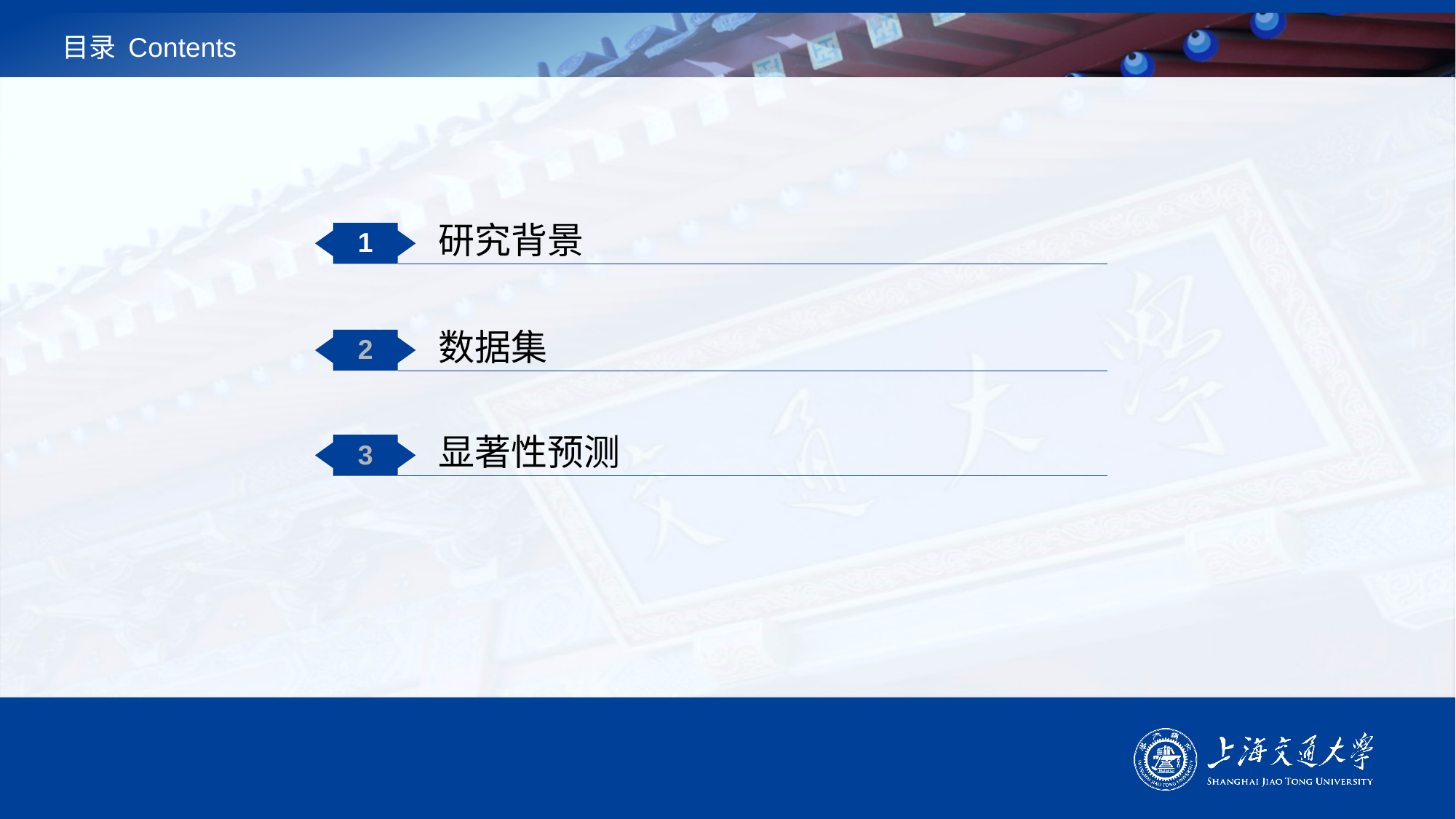

# 目录 Contents
研究背景
1

数据集
2

显著性预测
3